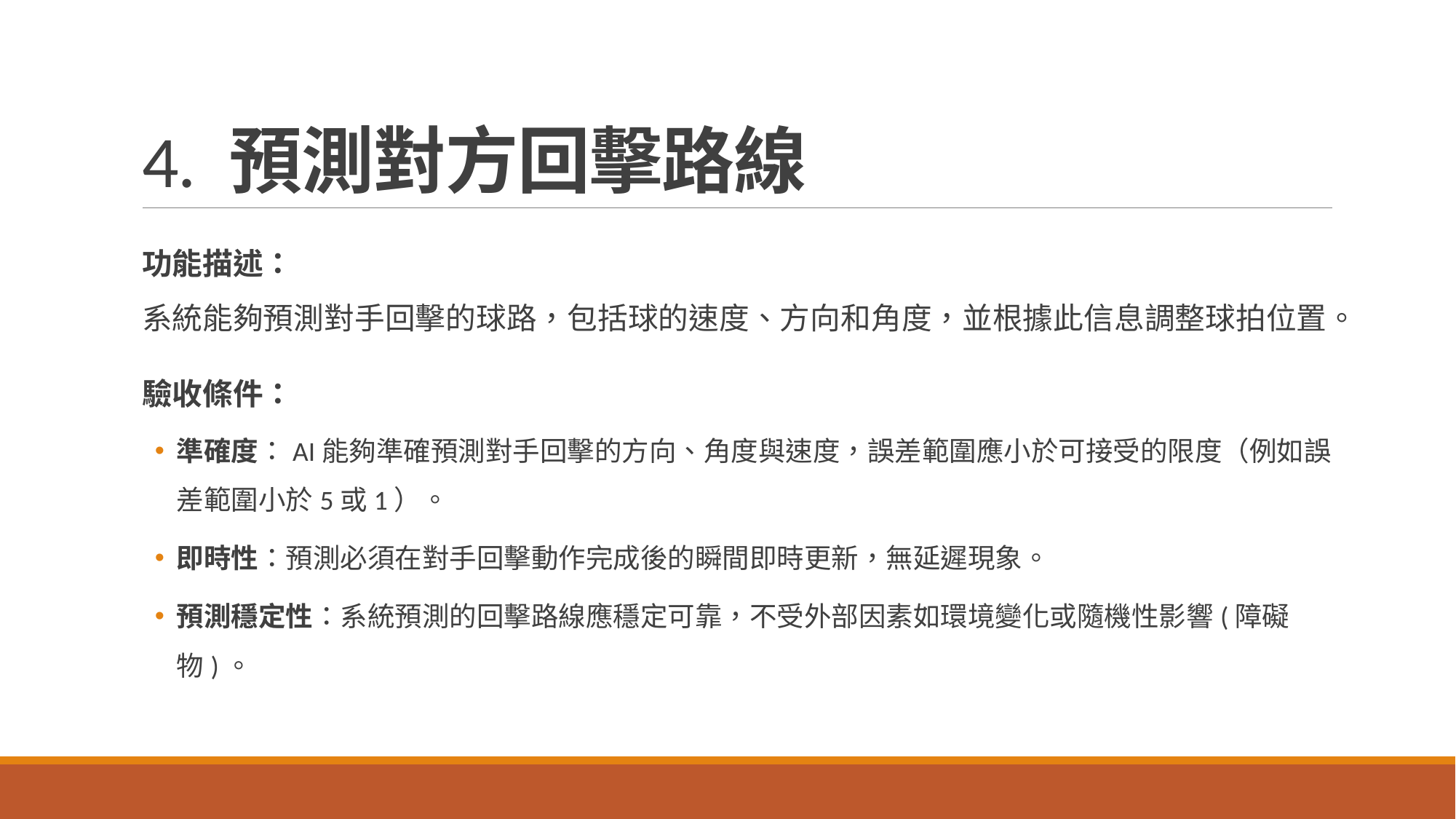

# 4. 預測對方回擊路線
功能描述：
系統能夠預測對手回擊的球路，包括球的速度、方向和角度，並根據此信息調整球拍位置。
驗收條件：
準確度：AI能夠準確預測對手回擊的方向、角度與速度，誤差範圍應小於可接受的限度（例如誤差範圍小於5或1）。
即時性：預測必須在對手回擊動作完成後的瞬間即時更新，無延遲現象。
預測穩定性：系統預測的回擊路線應穩定可靠，不受外部因素如環境變化或隨機性影響(障礙物)。